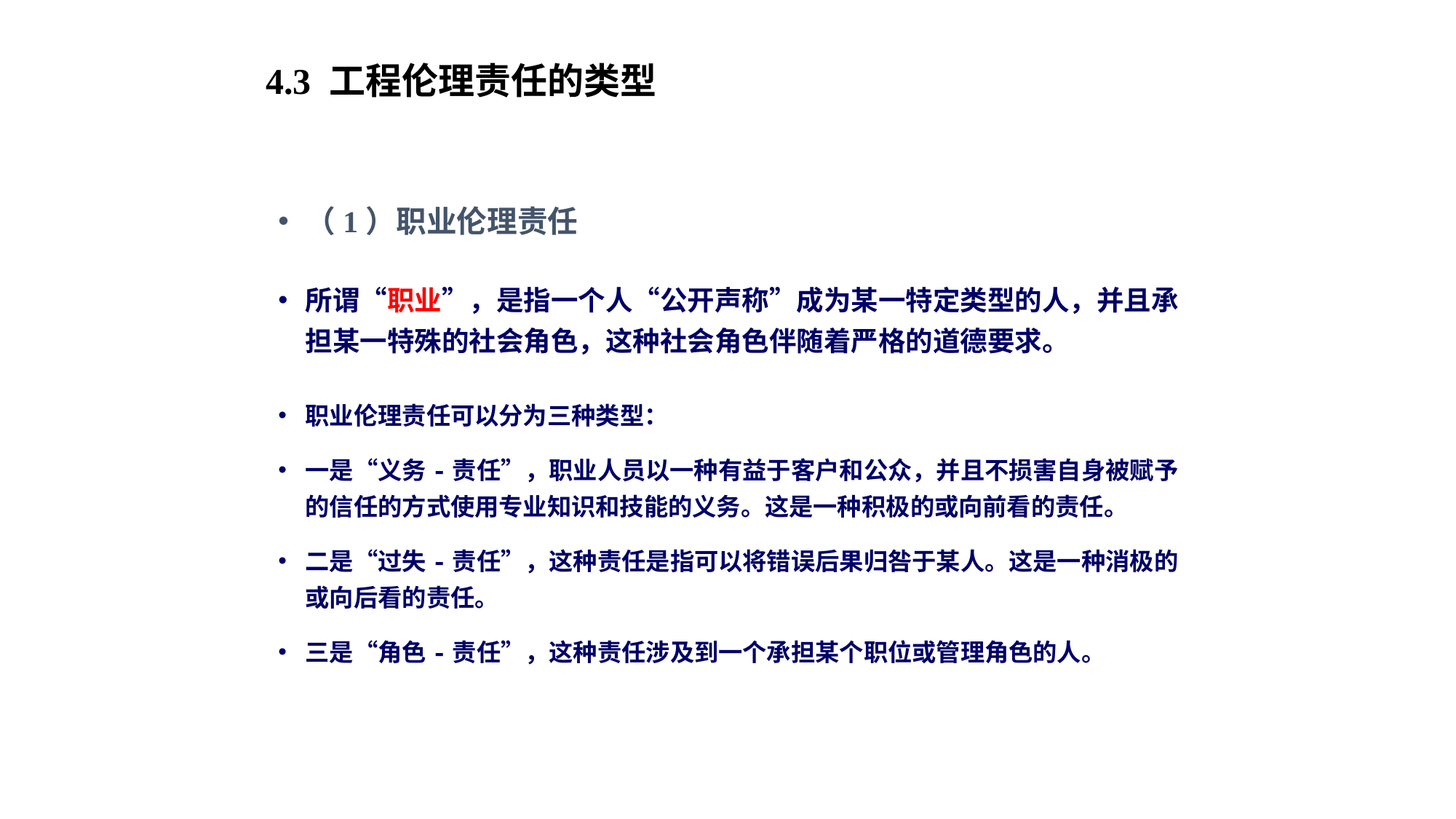

# 4.3 工程伦理责任的类型
（1）职业伦理责任
所谓“职业”，是指一个人“公开声称”成为某一特定类型的人，并且承担某一特殊的社会角色，这种社会角色伴随着严格的道德要求。
职业伦理责任可以分为三种类型：
一是“义务-责任”，职业人员以一种有益于客户和公众，并且不损害自身被赋予的信任的方式使用专业知识和技能的义务。这是一种积极的或向前看的责任。
二是“过失-责任”，这种责任是指可以将错误后果归咎于某人。这是一种消极的或向后看的责任。
三是“角色-责任”，这种责任涉及到一个承担某个职位或管理角色的人。